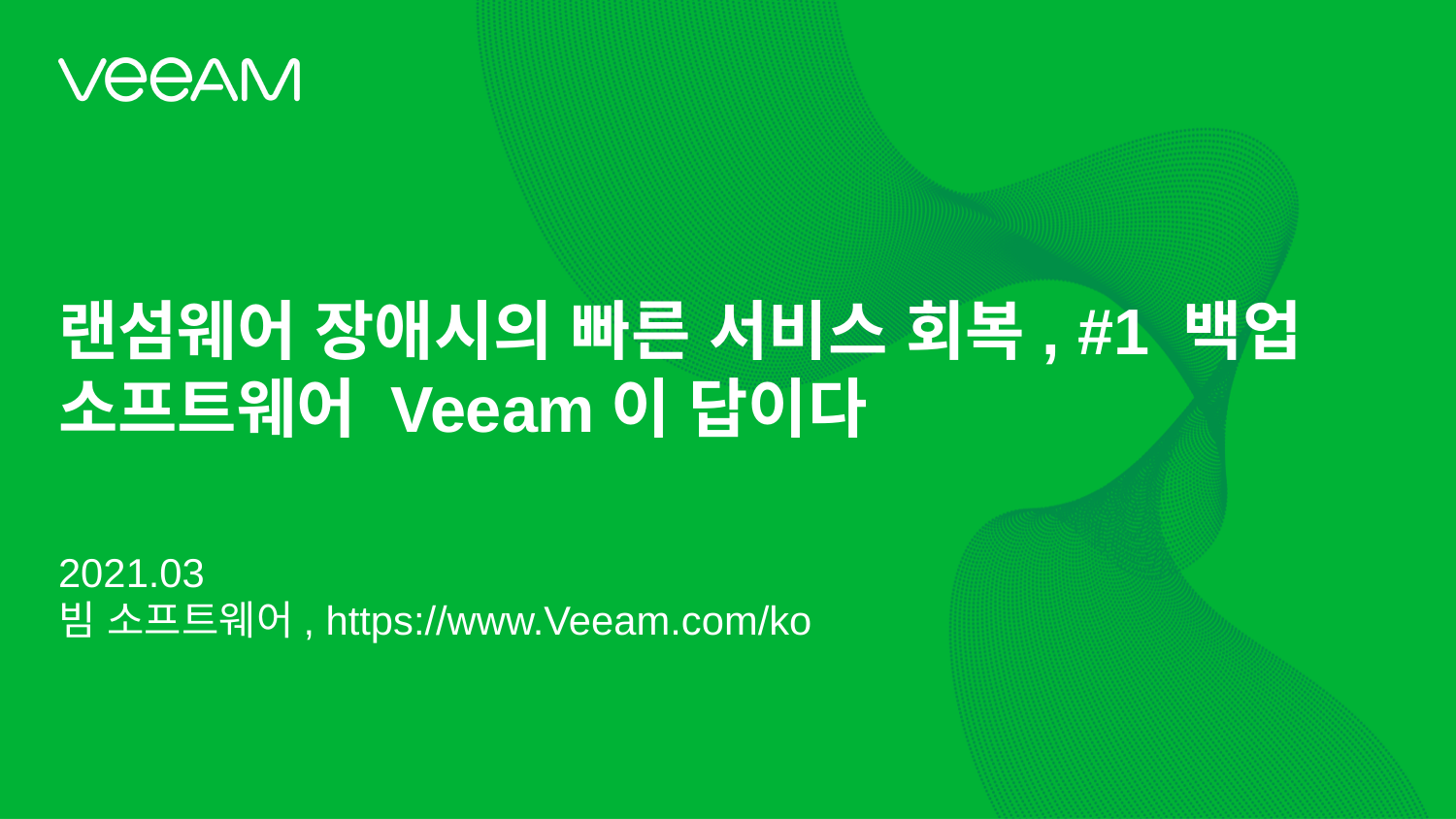

랜섬웨어 장애시의 빠른 서비스 회복, #1 백업 소프트웨어 Veeam이 답이다

2021.03
빔 소프트웨어, https://www.Veeam.com/ko